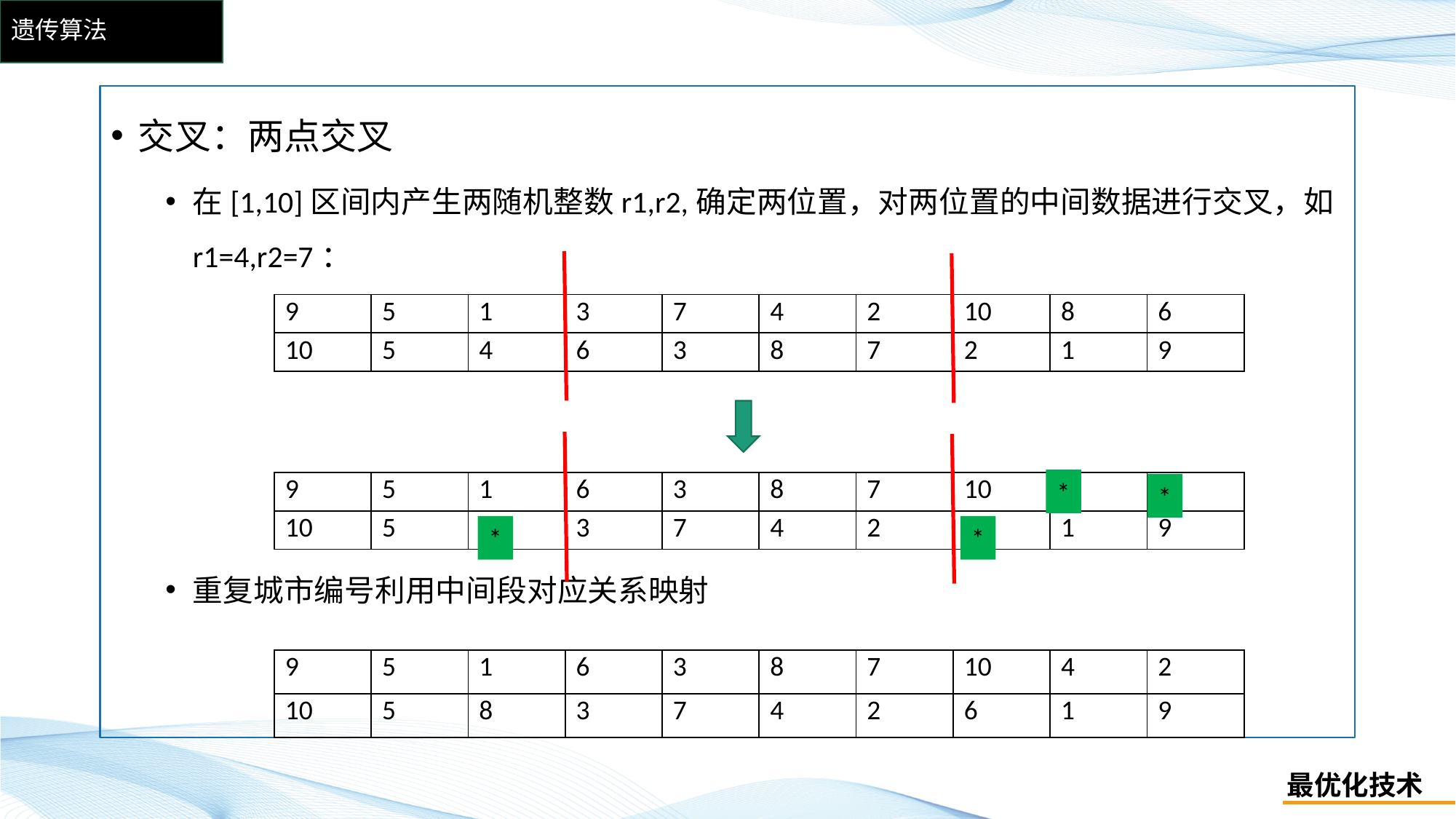

# 遗传算法
交叉：两点交叉
在[1,10]区间内产生两随机整数r1,r2,确定两位置，对两位置的中间数据进行交叉，如r1=4,r2=7：

重复城市编号利用中间段对应关系映射

| 9 | 5 | 1 | 3 | 7 | 4 | 2 | 10 | 8 | 6 |
| --- | --- | --- | --- | --- | --- | --- | --- | --- | --- |
| 10 | 5 | 4 | 6 | 3 | 8 | 7 | 2 | 1 | 9 |

*
| 9 | 5 | 1 | 6 | 3 | 8 | 7 | 10 | 8 | 6 |
| --- | --- | --- | --- | --- | --- | --- | --- | --- | --- |
| 10 | 5 | 4 | 3 | 7 | 4 | 2 | 2 | 1 | 9 |
*
*
*
| 9 | 5 | 1 | 6 | 3 | 8 | 7 | 10 | 4 | 2 |
| --- | --- | --- | --- | --- | --- | --- | --- | --- | --- |
| 10 | 5 | 8 | 3 | 7 | 4 | 2 | 6 | 1 | 9 |